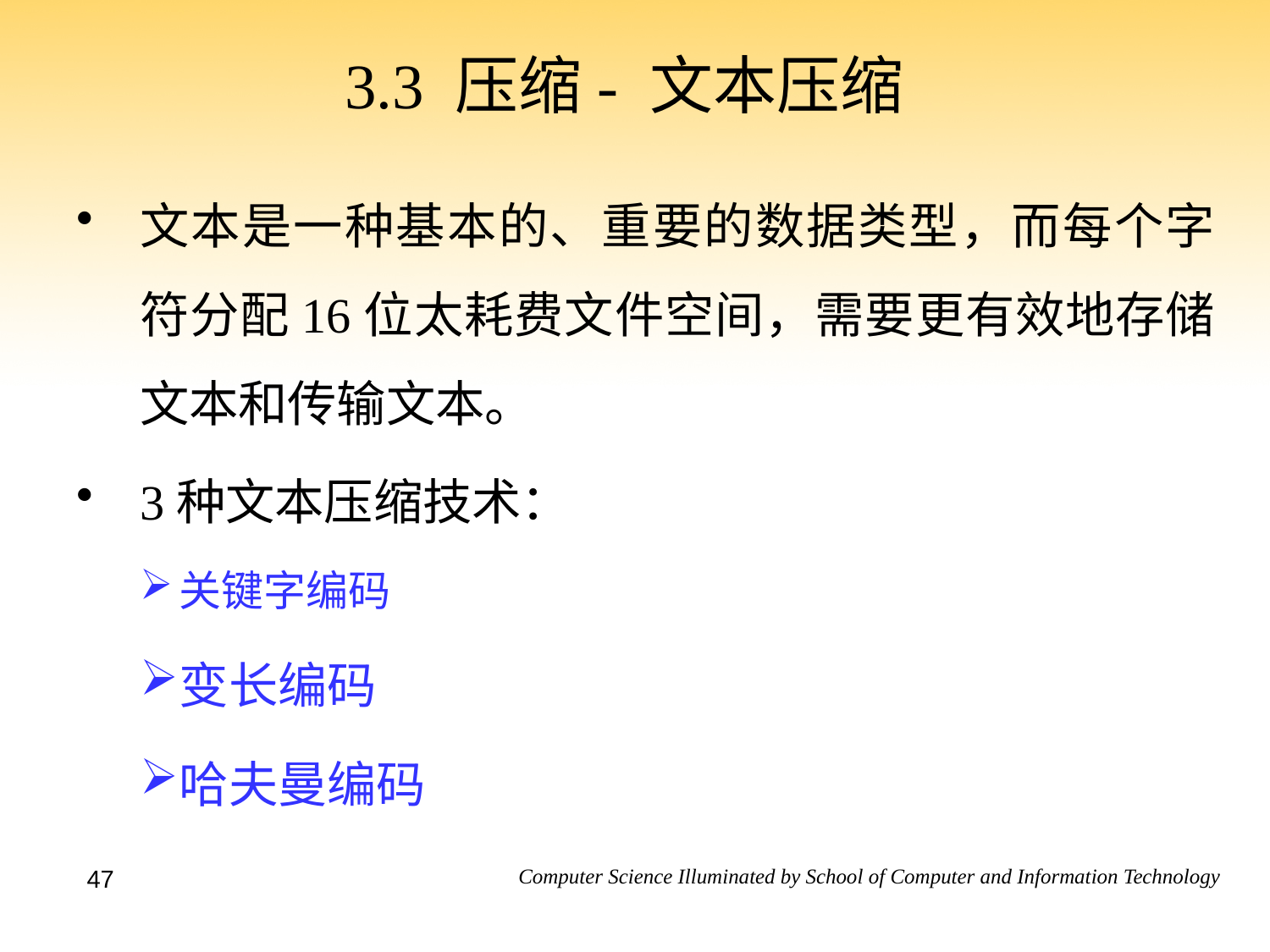

# 3.3 压缩- 文本压缩
文本是一种基本的、重要的数据类型，而每个字符分配16位太耗费文件空间，需要更有效地存储文本和传输文本。
3种文本压缩技术：
关键字编码
变长编码
哈夫曼编码
47